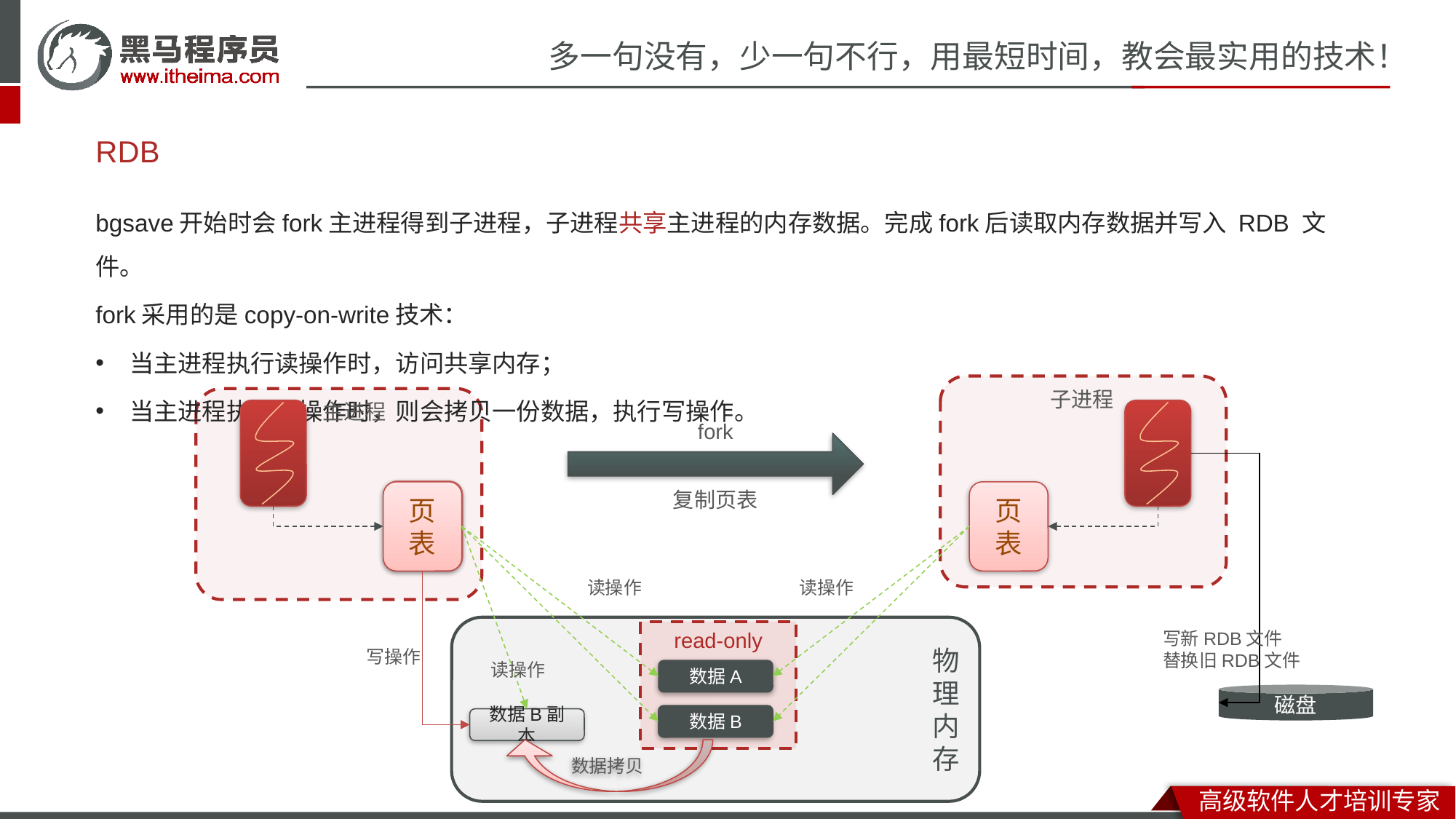

# RDB
bgsave开始时会fork主进程得到子进程，子进程共享主进程的内存数据。完成fork后读取内存数据并写入 RDB 文件。
fork采用的是copy-on-write技术：
当主进程执行读操作时，访问共享内存；
当主进程执行写操作时，则会拷贝一份数据，执行写操作。

子进程

主进程

fork

页表
复制页表
页表
页表
读操作
读操作
物
理
内
存
read-only
写新RDB文件
替换旧RDB文件
写操作
读操作
数据A
磁盘
数据B
数据B副本
数据拷贝